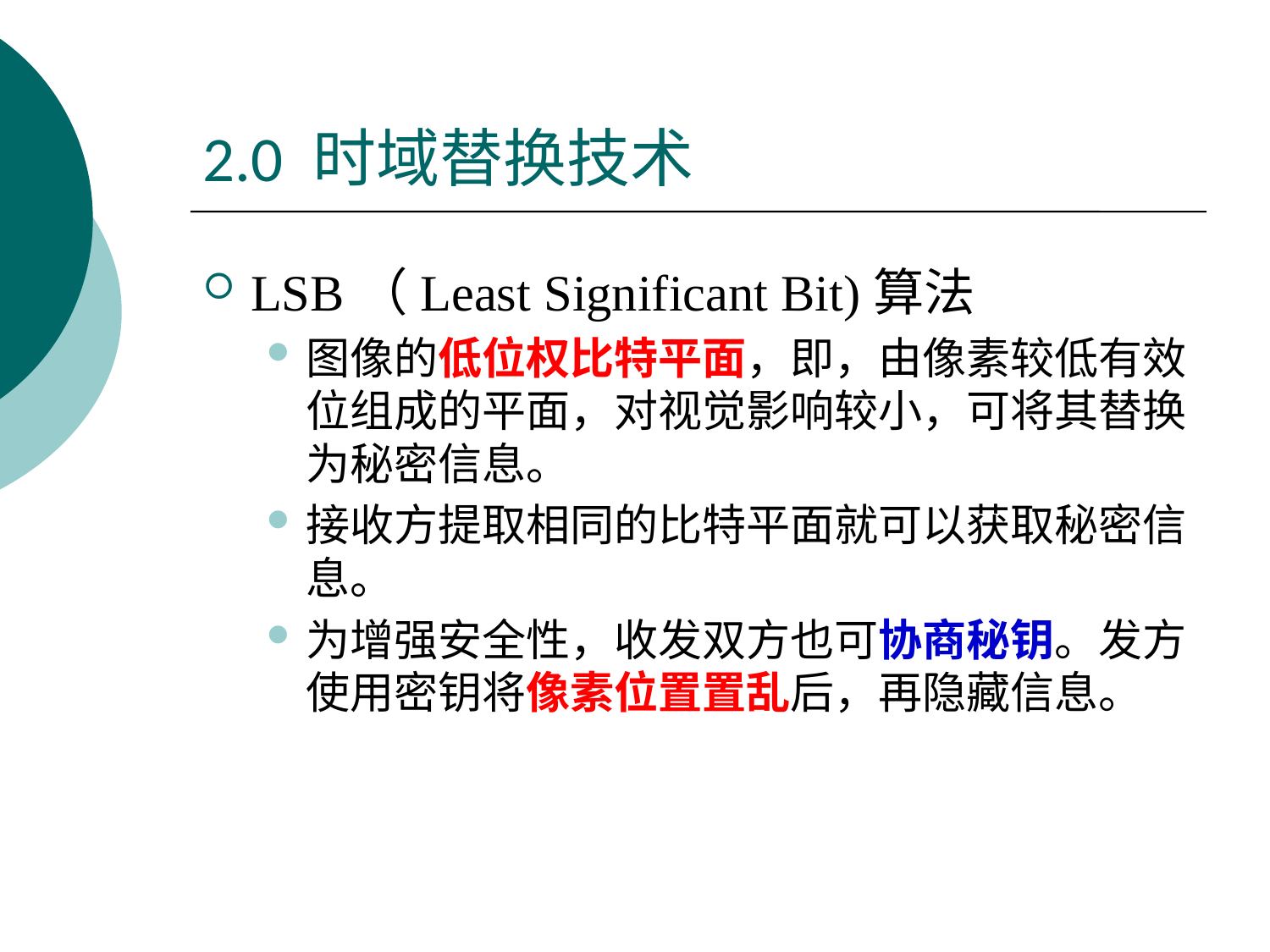

# 2.0 时域替换技术
LSB（Least Significant Bit)算法
图像的低位权比特平面，即，由像素较低有效位组成的平面，对视觉影响较小，可将其替换为秘密信息。
接收方提取相同的比特平面就可以获取秘密信息。
为增强安全性，收发双方也可协商秘钥。发方使用密钥将像素位置置乱后，再隐藏信息。